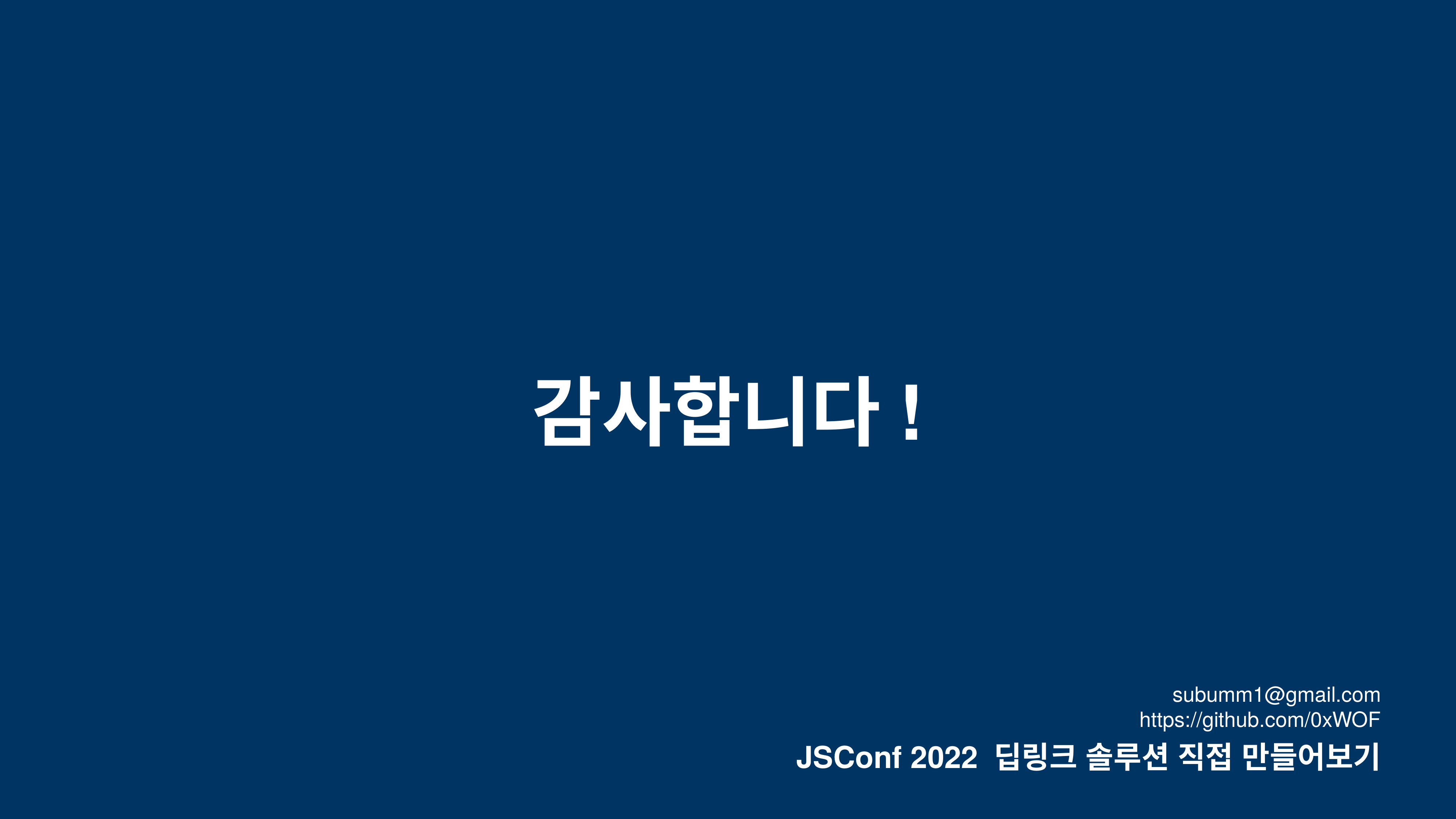

감사합니다!
subumm1@gmail.com
https://github.com/0xWOF
JSConf 2022 딥링크 솔루션 직접 만들어보기